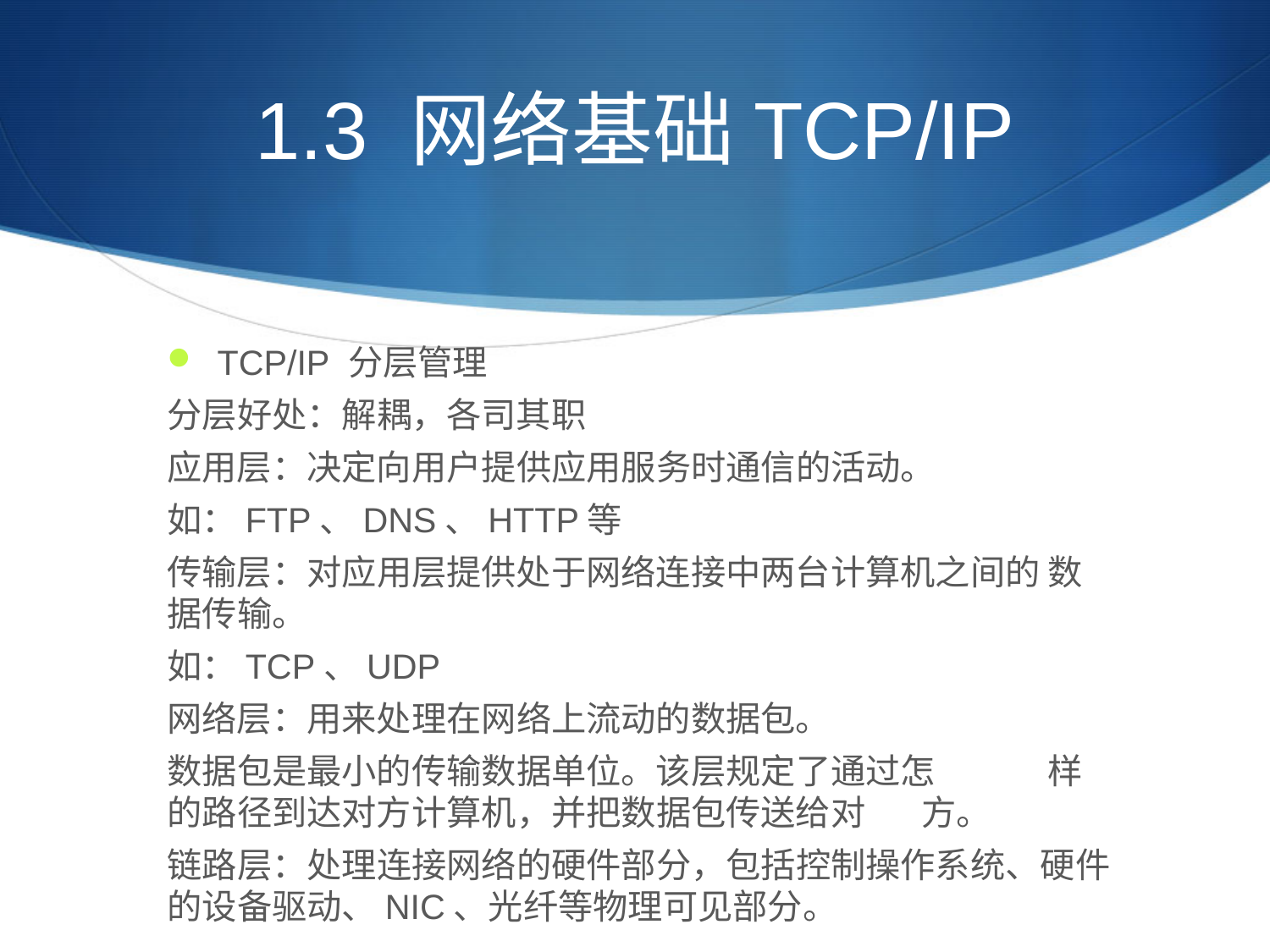

# 1.3 网络基础TCP/IP
TCP/IP 分层管理
	分层好处：解耦，各司其职
	应用层：决定向用户提供应用服务时通信的活动。
		如：FTP、DNS、HTTP等
	传输层：对应用层提供处于网络连接中两台计算机之间的		数据传输。
		如：TCP、UDP
	网络层：用来处理在网络上流动的数据包。
		数据包是最小的传输数据单位。该层规定了通过怎		样的路径到达对方计算机，并把数据包传送给对		方。
	链路层：处理连接网络的硬件部分，包括控制操作系统、硬件		的设备驱动、NIC、光纤等物理可见部分。